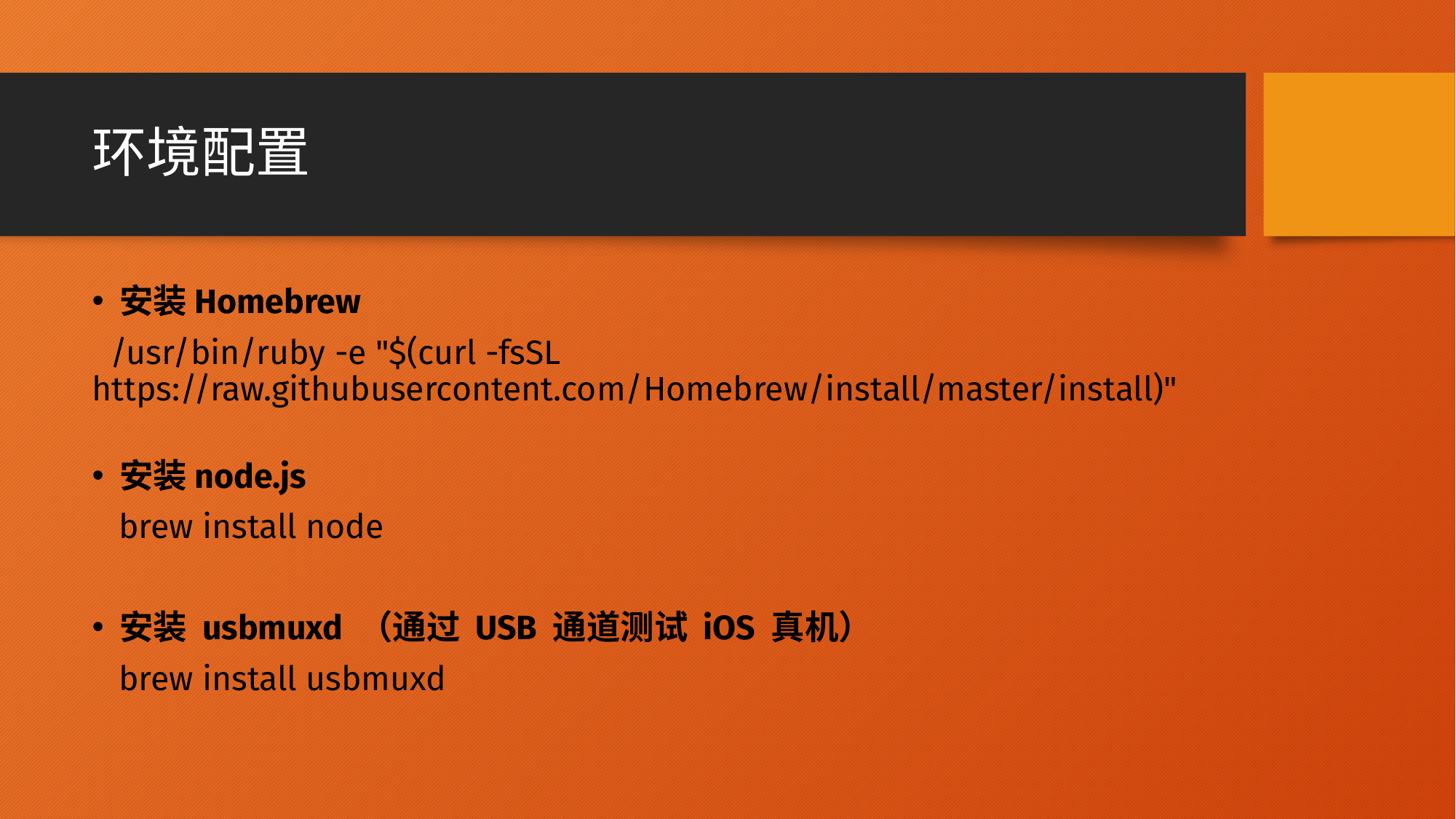

# 环境配置
安装Homebrew
  /usr/bin/ruby -e "$(curl -fsSL https://raw.githubusercontent.com/Homebrew/install/master/install)"
安装node.js
   brew install node

安装 usbmuxd （通过 USB 通道测试 iOS 真机）
   brew install usbmuxd